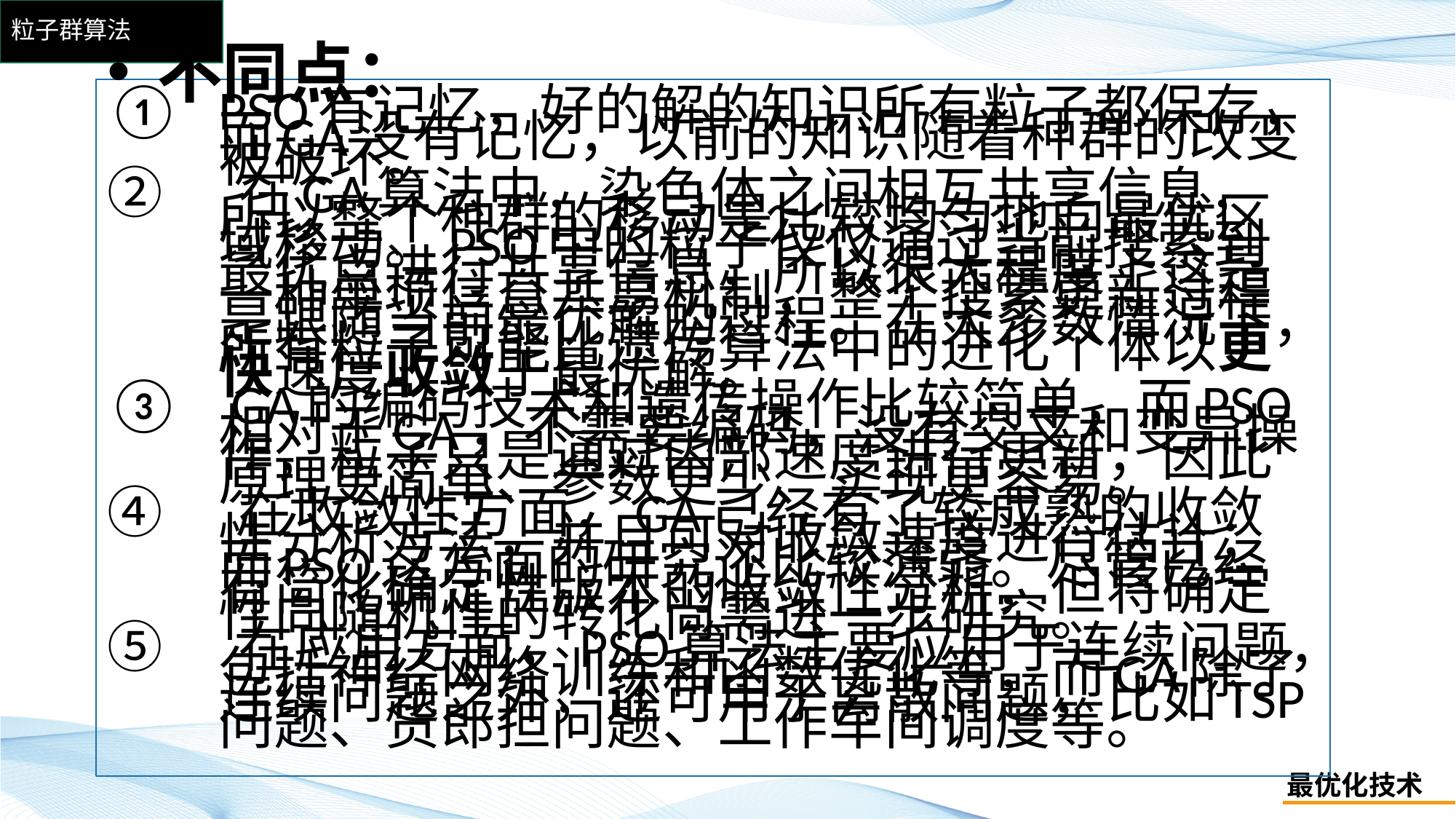

# 粒子群算法
不同点：
PSO有记忆，好的解的知识所有粒子都保存，而GA没有记忆，以前的知识随着种群的改变被破坏。
 在GA算法中，染色体之间相互共享信息，所以整个种群的移动是比较均匀地向最优区域移动。PSO中的粒子仅仅通过当前搜索到最优点进行共享信息，所以很大程度上这是一种单项信息共享机制，整个搜索更新过程是跟随当前最优解的过程。在大多数情况下，所有粒子可能比遗传算法中的进化个体以更快速度收敛于最优解。
 GA的编码技术和遗传操作比较简单，而PSO相对于GA，不需要编码，没有交叉和变异操作，粒子只是通过内部速度进行更新，因此原理更简单、参数更少、实现更容易。
 在收敛性方面，GA己经有了较成熟的收敛性分析方法，并且可对收敛速度进行估计；而PSO这方面的研究还比较薄弱。尽管已经有简化确定性版本的收敛性分析，但将确定性向随机性的转化尚需进一步研究。
 在应用方面，PSO算法主要应用于连续问题，包括神经网络训练和函数优化等，而GA除了连续问题之外，还可用于离散问题，比如TSP问题、货郎担问题、工作车间调度等。